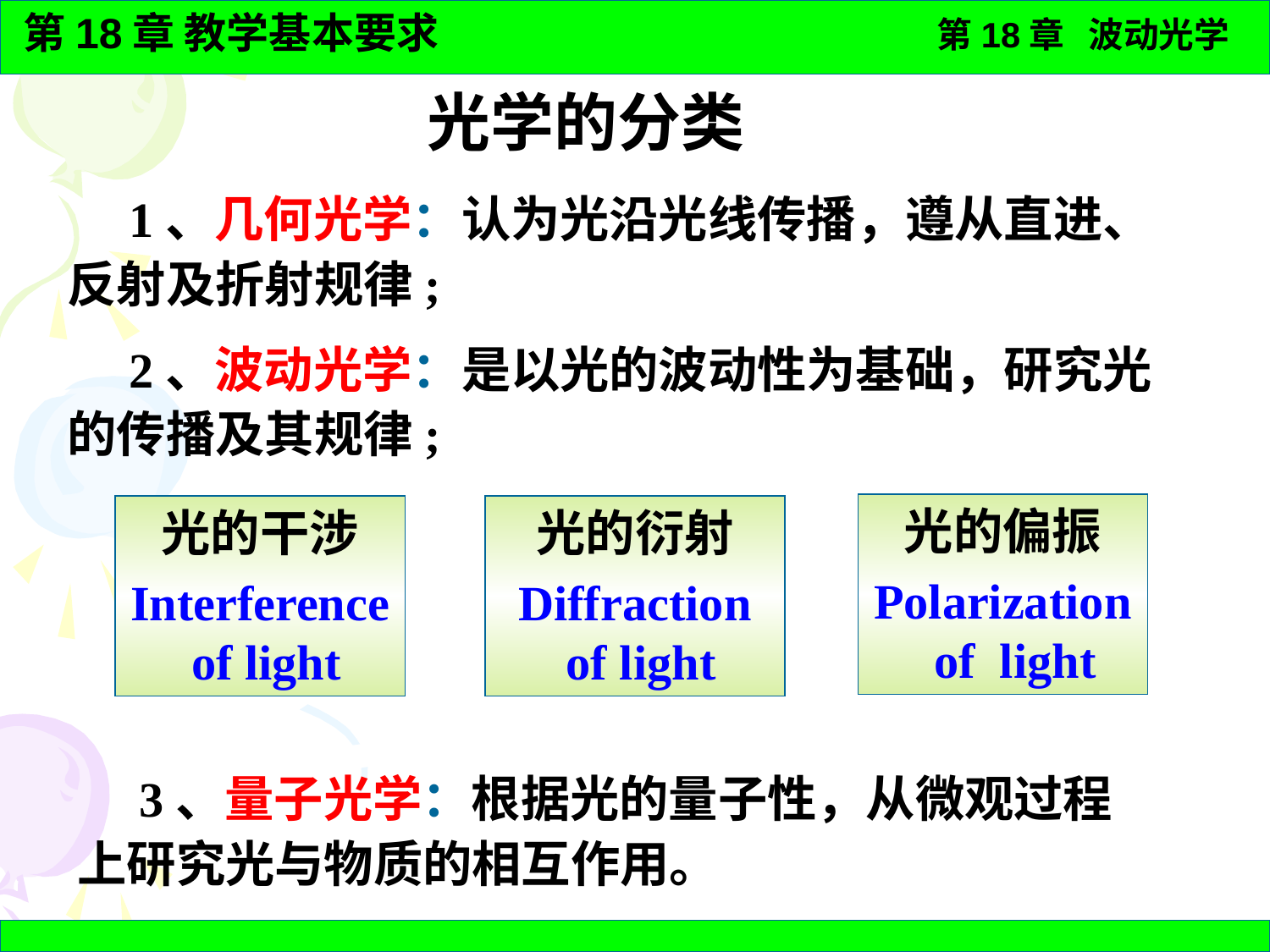

光学的分类
     1、几何光学：认为光沿光线传播，遵从直进、反射及折射规律;
     2、波动光学：是以光的波动性为基础，研究光的传播及其规律;
光的偏振
Polarization
  of  light
光的干涉
Interference
 of light
光的衍射
Diffraction
 of light
     3、量子光学：根据光的量子性，从微观过程上研究光与物质的相互作用。